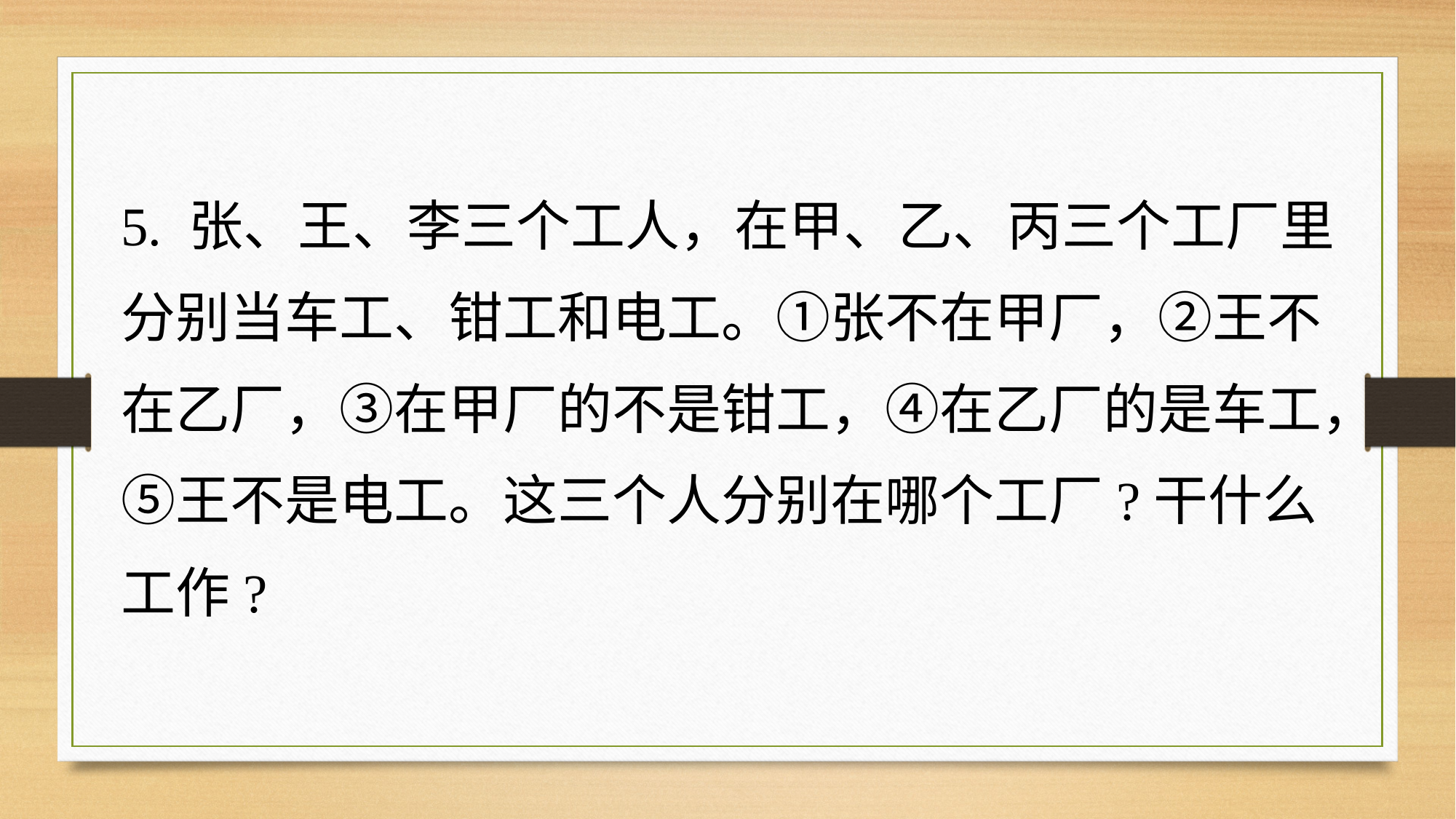

5. 张、王、李三个工人，在甲、乙、丙三个工厂里分别当车工、钳工和电工。①张不在甲厂，②王不在乙厂，③在甲厂的不是钳工，④在乙厂的是车工，⑤王不是电工。这三个人分别在哪个工厂?干什么工作?